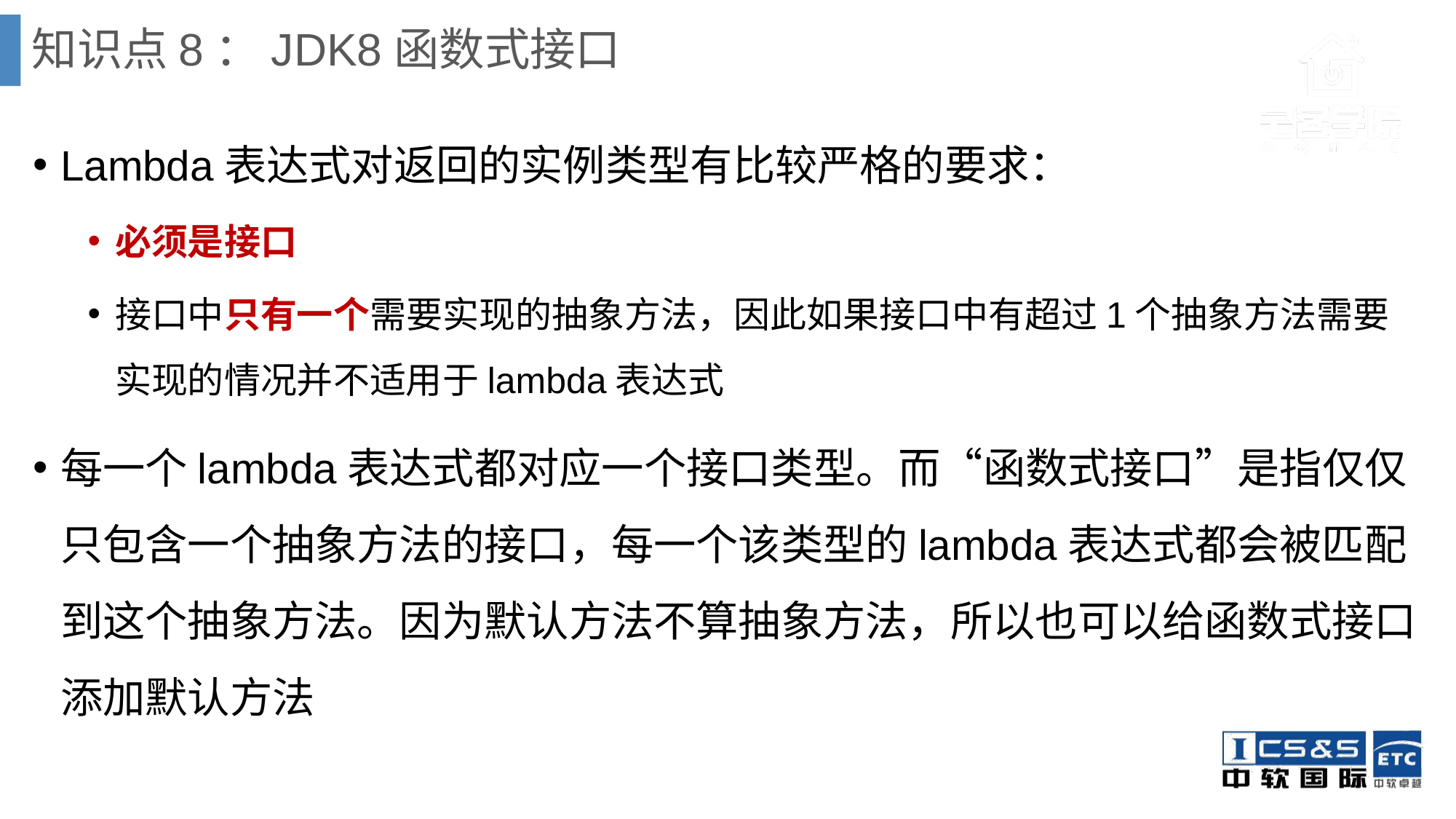

# 知识点8：JDK8函数式接口
Lambda表达式对返回的实例类型有比较严格的要求：
必须是接口
接口中只有一个需要实现的抽象方法，因此如果接口中有超过1个抽象方法需要实现的情况并不适用于lambda表达式
每一个lambda表达式都对应一个接口类型。而“函数式接口”是指仅仅只包含一个抽象方法的接口，每一个该类型的lambda表达式都会被匹配到这个抽象方法。因为默认方法不算抽象方法，所以也可以给函数式接口添加默认方法